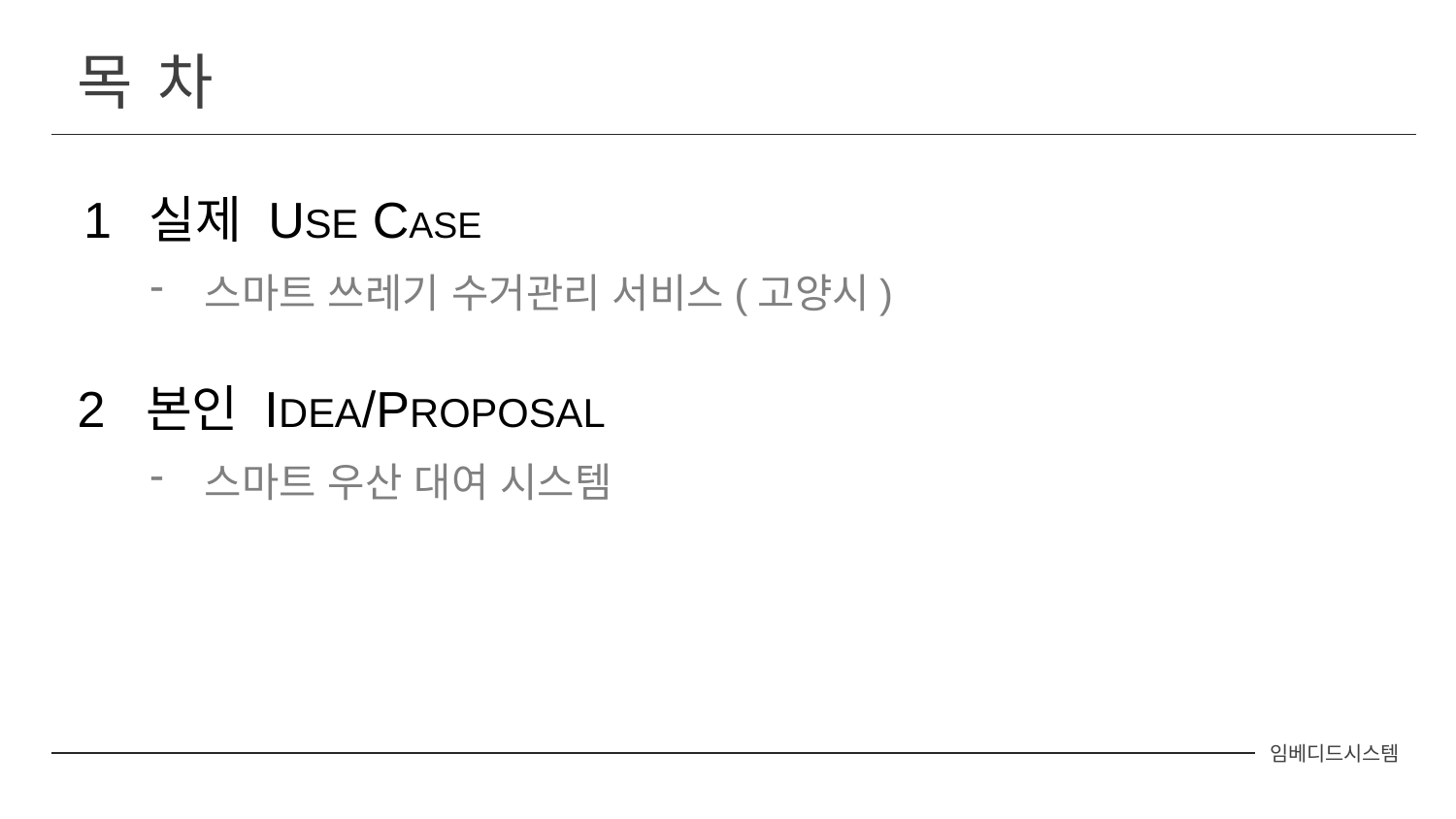

목  차
 1   실제 USE CASE

스마트 쓰레기 수거관리 서비스(고양시)

2  본인 IDEA/PROPOSAL

스마트 우산 대여 시스템
임베디드시스템